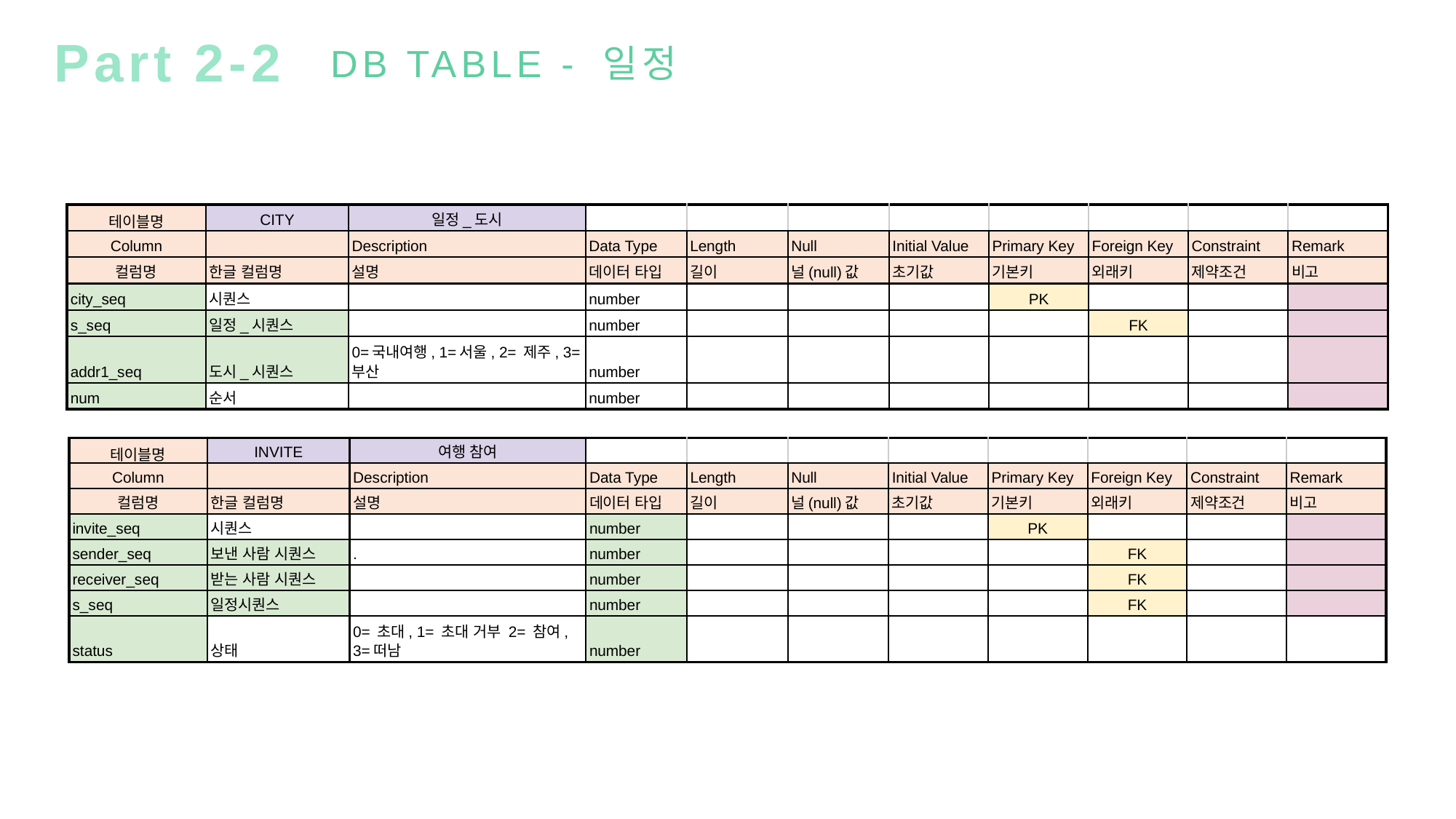

Part 2-2
DB TABLE - 일정
| 테이블명 | CITY | 일정\_도시 |  |  |  |  |  |  |  |  |
| --- | --- | --- | --- | --- | --- | --- | --- | --- | --- | --- |
| Column |  | Description | Data Type | Length | Null | Initial Value | Primary Key | Foreign Key | Constraint | Remark |
| 컬럼명 | 한글 컬럼명 | 설명 | 데이터 타입 | 길이 | 널(null)값 | 초기값 | 기본키 | 외래키 | 제약조건 | 비고 |
| city\_seq | 시퀀스 |  | number |  |  |  | PK |  |  |  |
| s\_seq | 일정\_시퀀스 |  | number |  |  |  |  | FK |  |  |
| addr1\_seq | 도시\_시퀀스 | 0=국내여행, 1=서울, 2= 제주, 3=부산 | number |  |  |  |  |  |  |  |
| num | 순서 |  | number |  |  |  |  |  |  |  |
| 테이블명 | INVITE | 여행 참여 |  |  |  |  |  |  |  |  |
| --- | --- | --- | --- | --- | --- | --- | --- | --- | --- | --- |
| Column |  | Description | Data Type | Length | Null | Initial Value | Primary Key | Foreign Key | Constraint | Remark |
| 컬럼명 | 한글 컬럼명 | 설명 | 데이터 타입 | 길이 | 널(null)값 | 초기값 | 기본키 | 외래키 | 제약조건 | 비고 |
| invite\_seq | 시퀀스 |  | number |  |  |  | PK |  |  |  |
| sender\_seq | 보낸 사람 시퀀스 | . | number |  |  |  |  | FK |  |  |
| receiver\_seq | 받는 사람 시퀀스 |  | number |  |  |  |  | FK |  |  |
| s\_seq | 일정시퀀스 |  | number |  |  |  |  | FK |  |  |
| status | 상태 | 0= 초대, 1= 초대 거부 2= 참여, 3=떠남 | number |  |  |  |  |  |  |  |